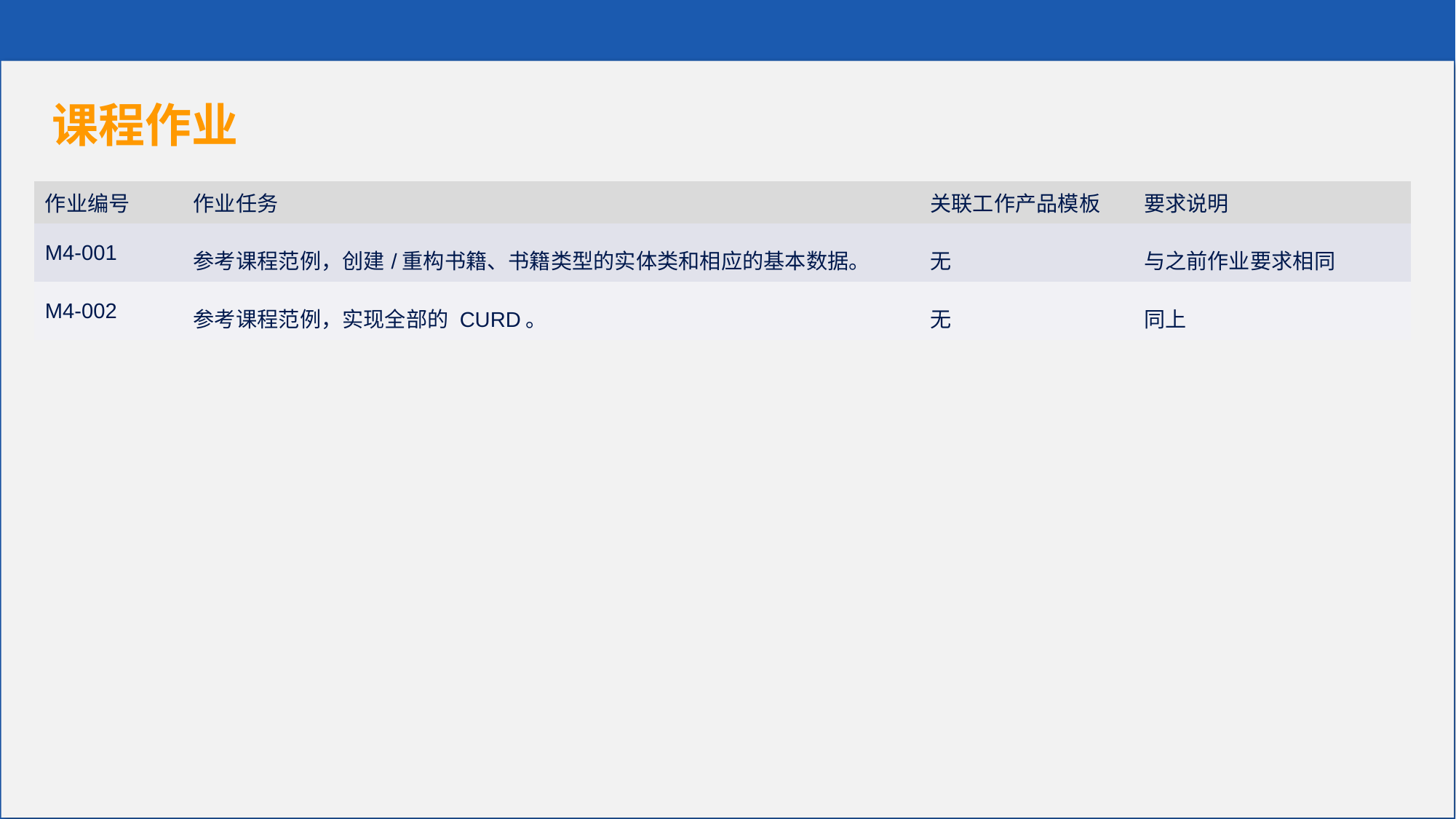

课程作业
| 作业编号 | 作业任务 | 关联工作产品模板 | 要求说明 |
| --- | --- | --- | --- |
| M4-001 | 参考课程范例，创建/重构书籍、书籍类型的实体类和相应的基本数据。 | 无 | 与之前作业要求相同 |
| M4-002 | 参考课程范例，实现全部的 CURD。 | 无 | 同上 |